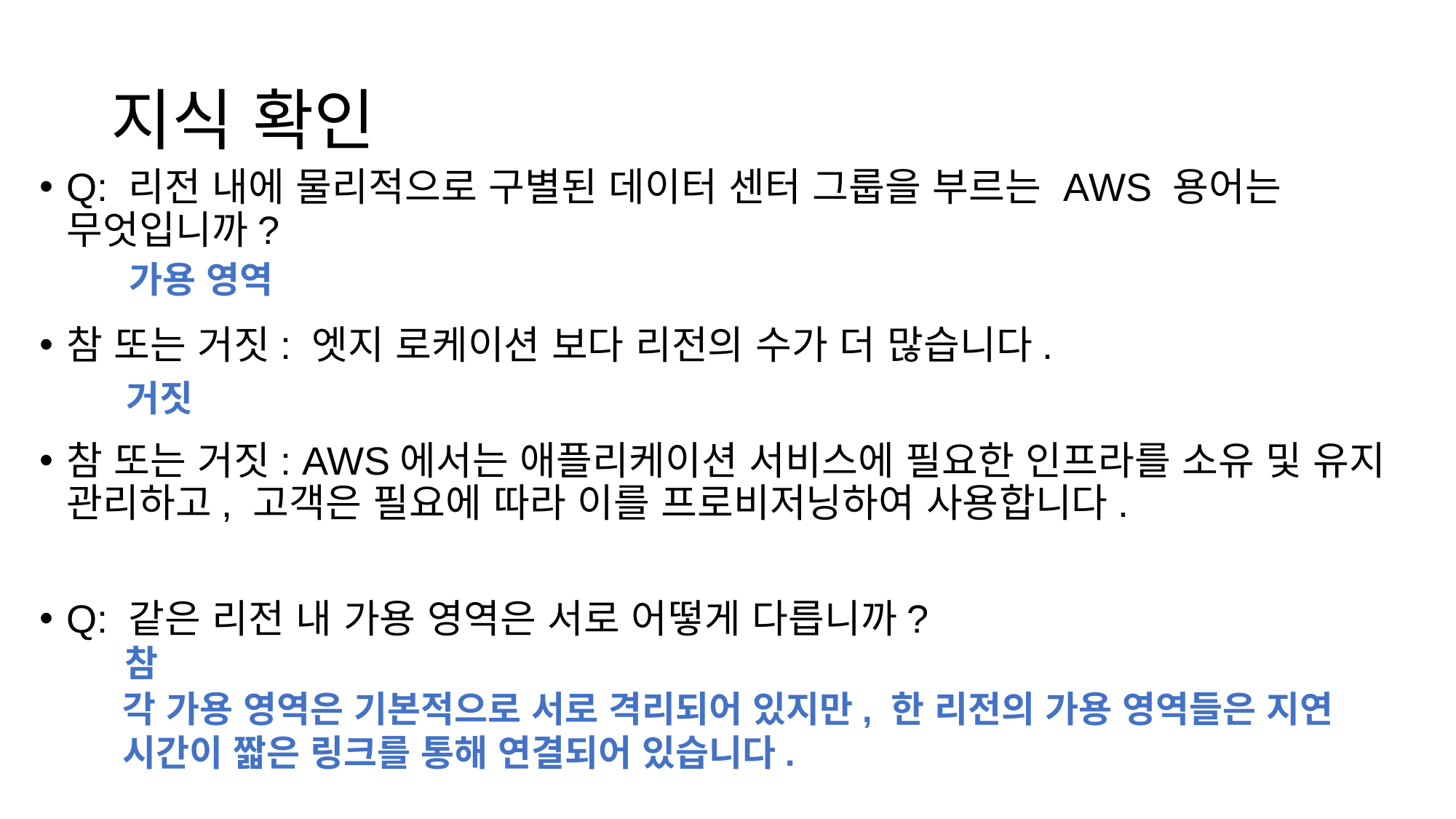

# 지식 확인
Q: 리전 내에 물리적으로 구별된 데이터 센터 그룹을 부르는 AWS 용어는 무엇입니까?

참 또는 거짓: 엣지 로케이션 보다 리전의 수가 더 많습니다.

참 또는 거짓: AWS에서는 애플리케이션 서비스에 필요한 인프라를 소유 및 유지 관리하고, 고객은 필요에 따라 이를 프로비저닝하여 사용합니다.

Q: 같은 리전 내 가용 영역은 서로 어떻게 다릅니까?

가용 영역
거짓
참
각 가용 영역은 기본적으로 서로 격리되어 있지만, 한 리전의 가용 영역들은 지연 시간이 짧은 링크를 통해 연결되어 있습니다.